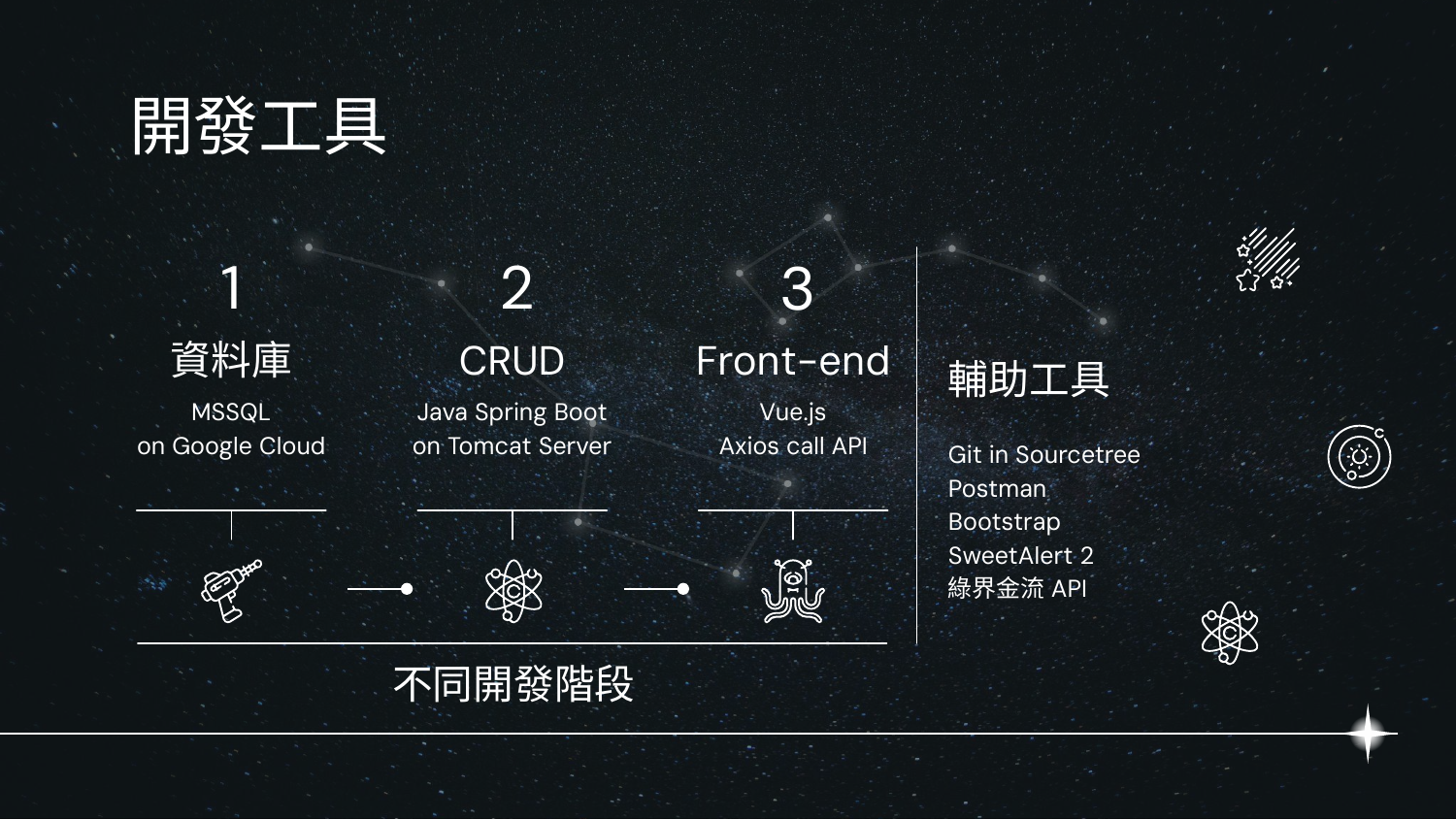

# 開發工具

1
2
3
資料庫
CRUD
Front-end
輔助工具
MSSQL
on Google Cloud
Java Spring Boot
on Tomcat Server
Vue.js
Axios call API

Git in Sourcetree
Postman
Bootstrap
SweetAlert 2
綠界金流API

不同開發階段